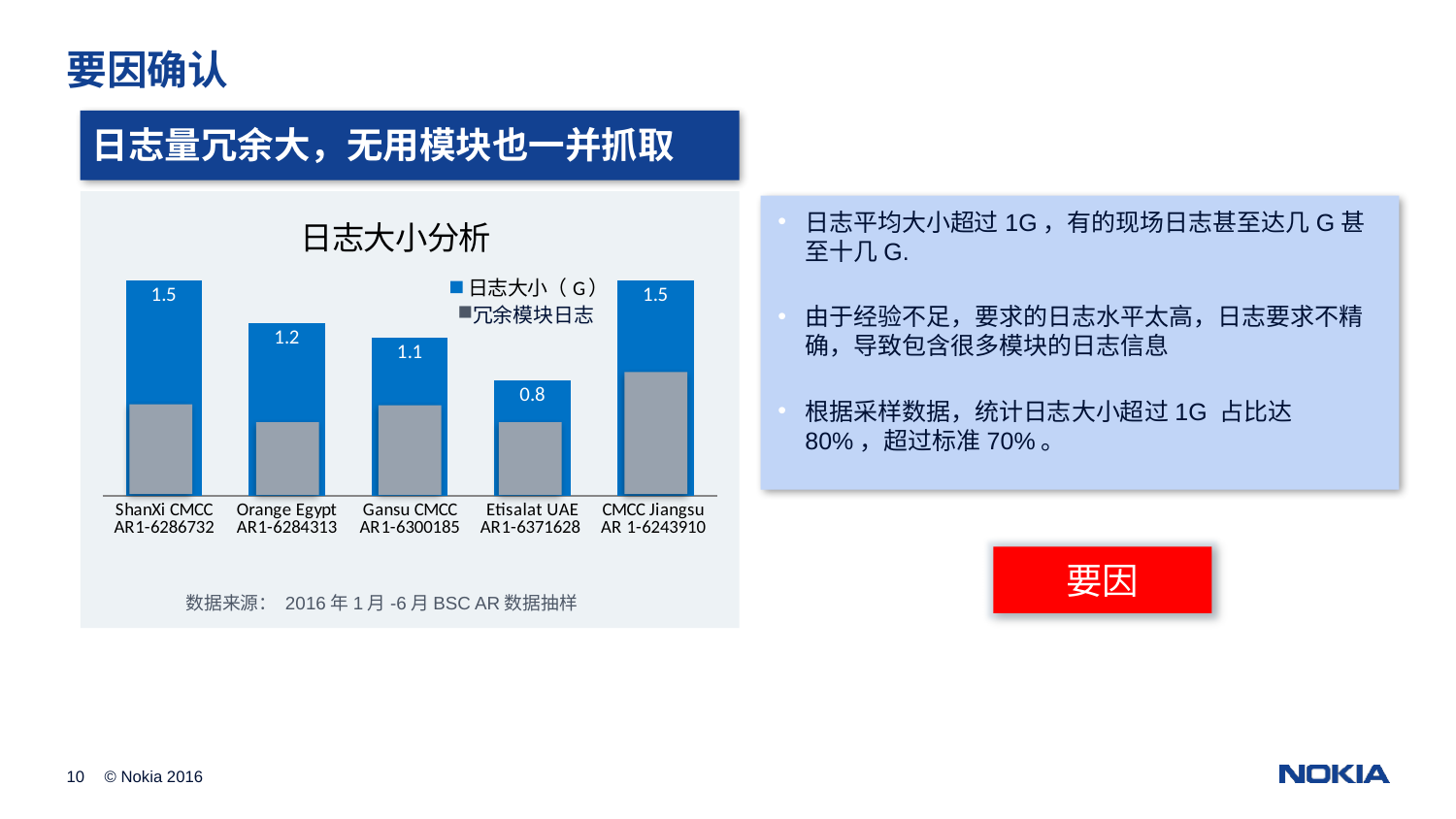

# 要因确认
日志量冗余大，无用模块也一并抓取

### Chart: 日志大小分析

| Category |  |
|---|---|
| ShanXi CMCC AR1-6286732 | 1.5 |
| Orange Egypt AR1-6284313 | 1.2 |
| Gansu CMCC AR1-6300185 | 1.1 |
| Etisalat UAE AR1-6371628  | 0.8 |
| CMCC Jiangsu  AR 1-6243910  | 1.5 |
日志平均大小超过1G，有的现场日志甚至达几G甚至十几G.
由于经验不足，要求的日志水平太高，日志要求不精确，导致包含很多模块的日志信息
根据采样数据，统计日志大小超过1G 占比达80%，超过标准70%。

冗余模块日志

要因
数据来源： 2016年1月-6月BSC AR数据抽样